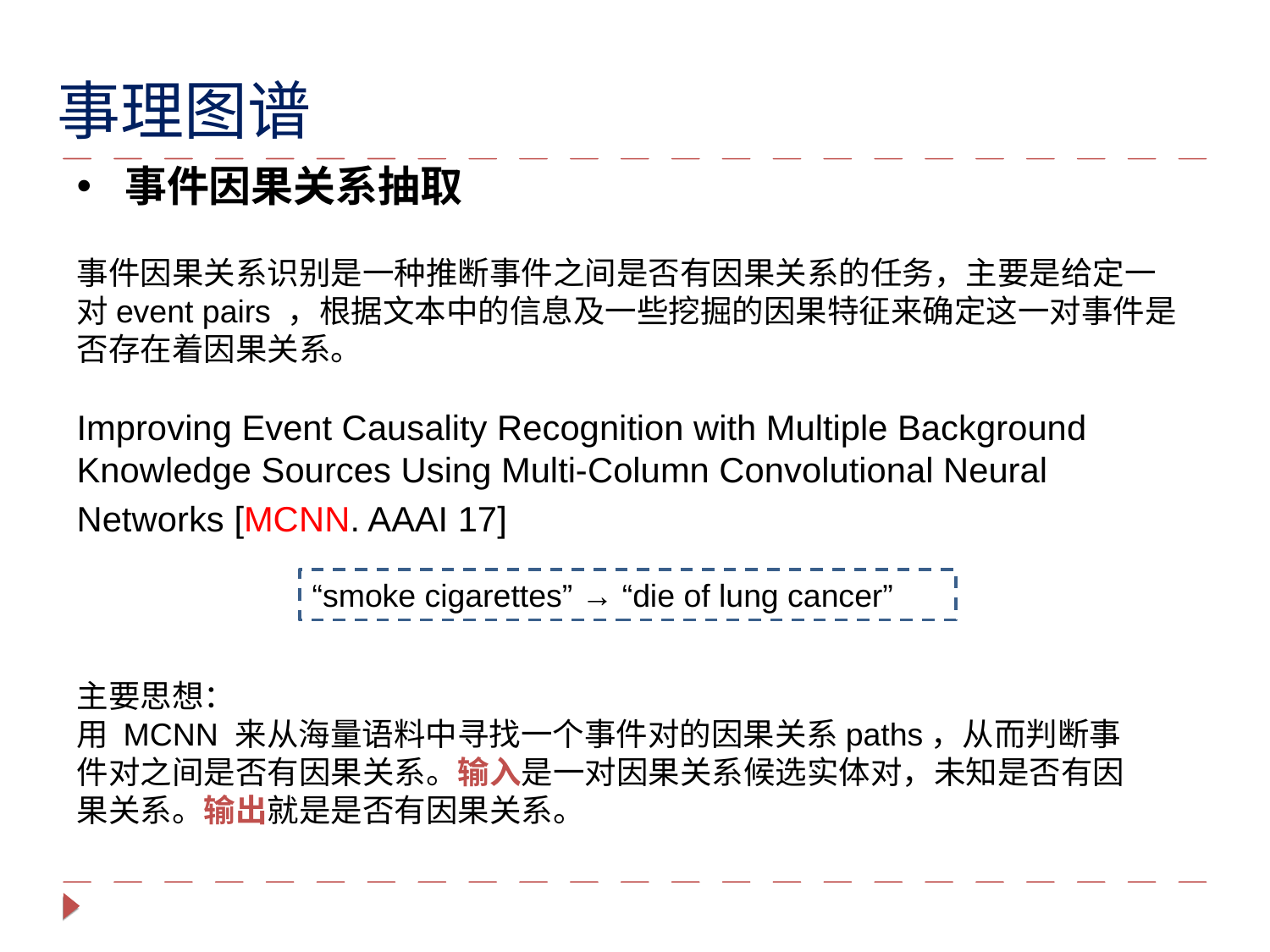

事理图谱
事件因果关系抽取

事件因果关系识别是一种推断事件之间是否有因果关系的任务，主要是给定一对event pairs ，根据文本中的信息及一些挖掘的因果特征来确定这一对事件是否存在着因果关系。

Improving Event Causality Recognition with Multiple Background Knowledge Sources Using Multi-Column Convolutional Neural Networks [MCNN. AAAI 17]

“smoke cigarettes” → “die of lung cancer”
主要思想：
用 MCNN 来从海量语料中寻找一个事件对的因果关系paths，从而判断事件对之间是否有因果关系。输入是一对因果关系候选实体对，未知是否有因果关系。输出就是是否有因果关系。